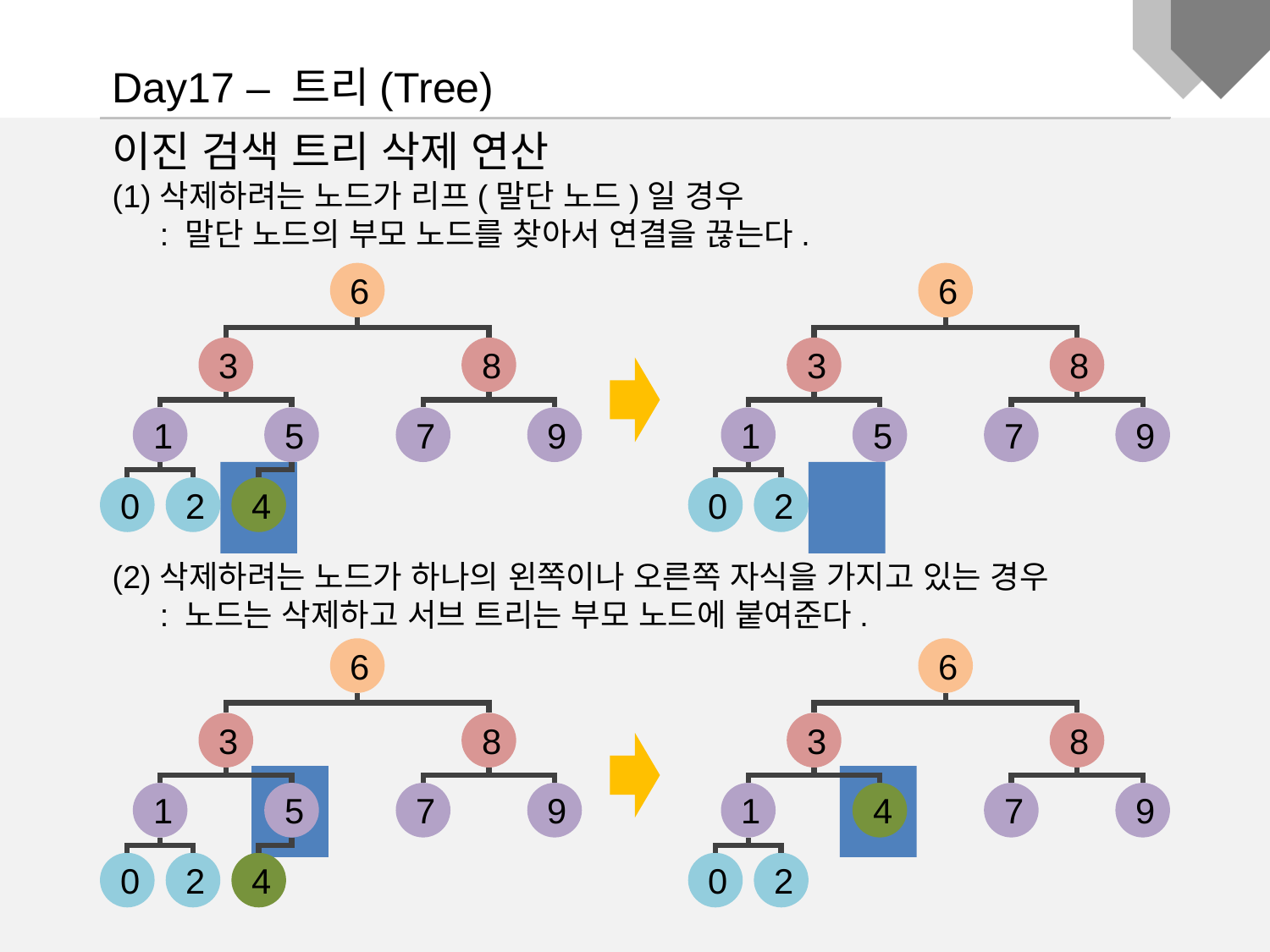

Day17 – 트리(Tree)
이진 검색 트리 삭제 연산
삭제하려는 노드가 리프(말단 노드)일 경우
: 말단 노드의 부모 노드를 찾아서 연결을 끊는다.

삭제하려는 노드가 하나의 왼쪽이나 오른쪽 자식을 가지고 있는 경우
: 노드는 삭제하고 서브 트리는 부모 노드에 붙여준다.

6
3
8
1
5
7
9

0
2
4
6
3
8
1
5
7
9

0
2

6
6
3
8
3
8

1
5
7
9
1
4
7
9
0
2
4
0
2